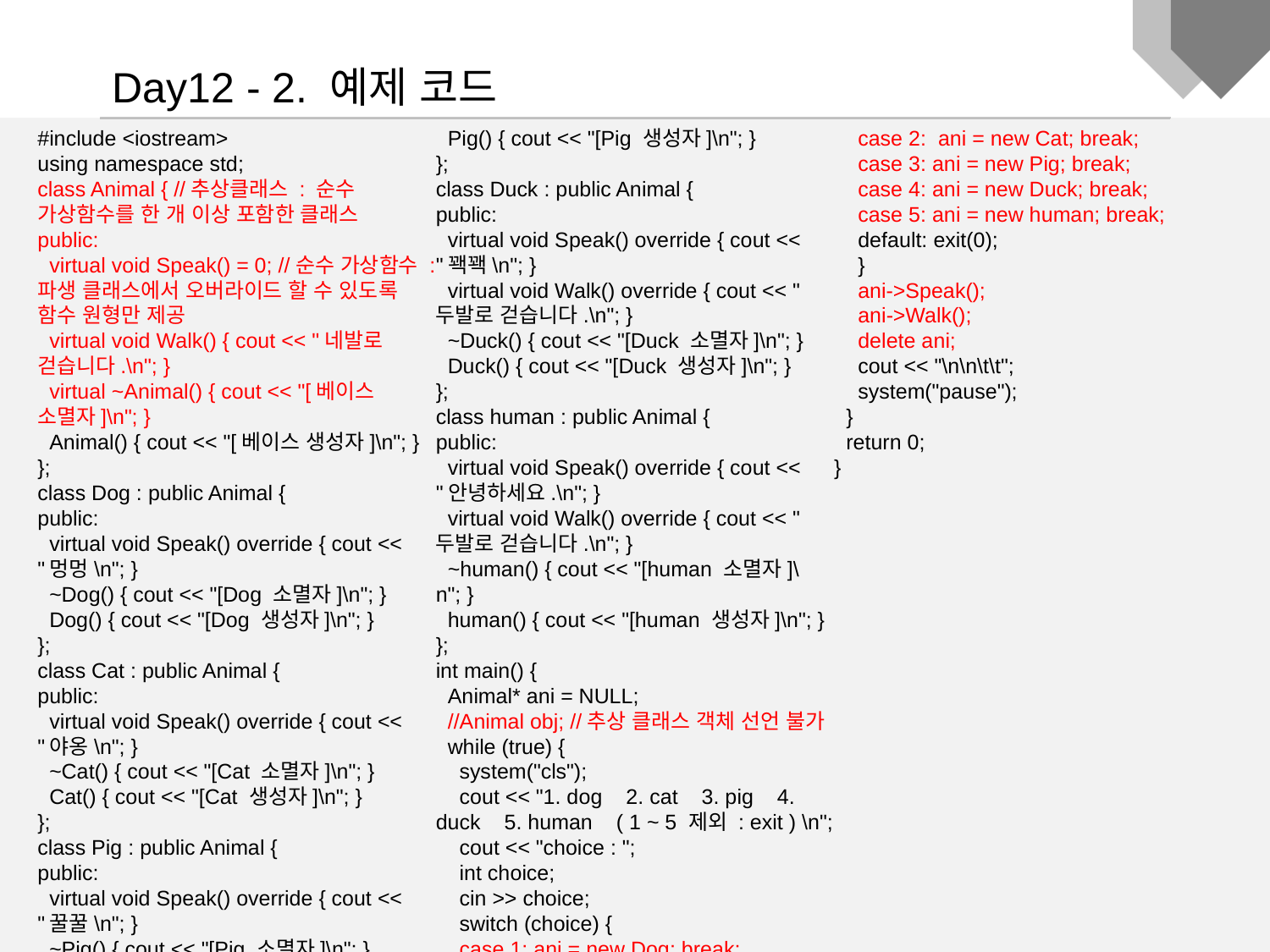

Day12 - 2. 예제 코드
#include <iostream>
using namespace std;
class Animal { //추상클래스 : 순수 가상함수를 한 개 이상 포함한 클래스
public:
  virtual void Speak() = 0; //순수 가상함수 : 파생 클래스에서 오버라이드 할 수 있도록 함수 원형만 제공
  virtual void Walk() { cout << "네발로 걷습니다.\n"; }
  virtual ~Animal() { cout << "[베이스 소멸자]\n"; }
  Animal() { cout << "[베이스 생성자]\n"; }
};
class Dog : public Animal {
public:
  virtual void Speak() override { cout << "멍멍\n"; }
  ~Dog() { cout << "[Dog 소멸자]\n"; }
  Dog() { cout << "[Dog 생성자]\n"; }
};
class Cat : public Animal {
public:
  virtual void Speak() override { cout << "야옹\n"; }
  ~Cat() { cout << "[Cat 소멸자]\n"; }
  Cat() { cout << "[Cat 생성자]\n"; }
};
class Pig : public Animal {
public:
  virtual void Speak() override { cout << "꿀꿀\n"; }
  ~Pig() { cout << "[Pig 소멸자]\n"; }
  Pig() { cout << "[Pig 생성자]\n"; }
};
class Duck : public Animal {
public:
  virtual void Speak() override { cout << "꽥꽥\n"; }
  virtual void Walk() override { cout << "두발로 걷습니다.\n"; }
  ~Duck() { cout << "[Duck 소멸자]\n"; }
  Duck() { cout << "[Duck 생성자]\n"; }
};
class human : public Animal {
public:
  virtual void Speak() override { cout << "안녕하세요.\n"; }
  virtual void Walk() override { cout << "두발로 걷습니다.\n"; }
  ~human() { cout << "[human 소멸자]\n"; }
  human() { cout << "[human 생성자]\n"; }
};
int main() {
  Animal* ani = NULL;
  //Animal obj; //추상 클래스 객체 선언 불가
  while (true) {
    system("cls");
    cout << "1. dog    2. cat    3. pig    4. duck    5. human    ( 1 ~ 5 제외 : exit ) \n";
    cout << "choice : ";
    int choice;
    cin >> choice;
    switch (choice) {
    case 1: ani = new Dog; break;
    case 2:  ani = new Cat; break;
    case 3: ani = new Pig; break;
    case 4: ani = new Duck; break;
    case 5: ani = new human; break;
    default: exit(0);
    }
    ani->Speak();
    ani->Walk();
    delete ani;
    cout << "\n\n\t\t";
    system("pause");
  }
  return 0;
}